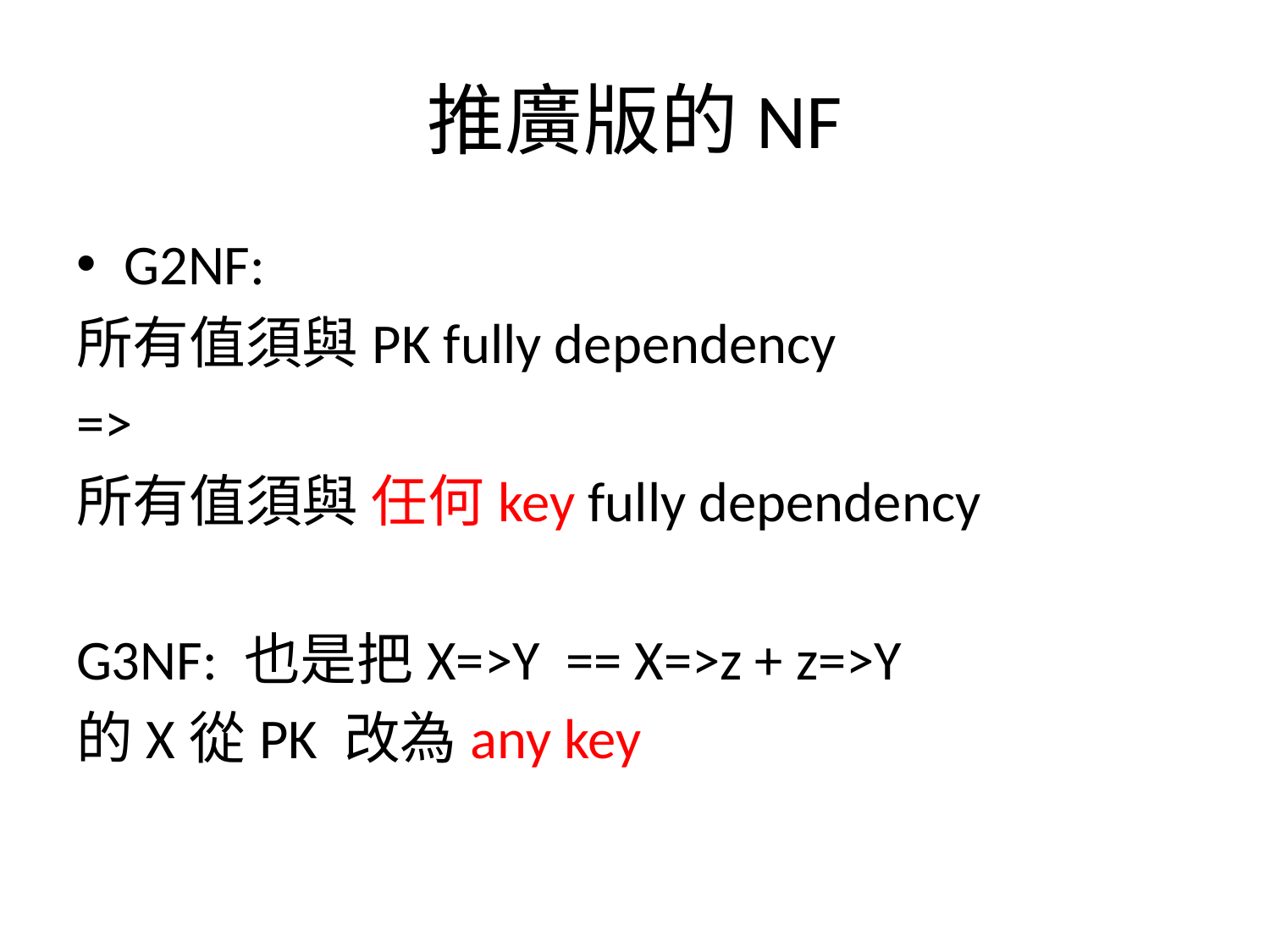

# 推廣版的NF
G2NF:
所有值須與PK fully dependency
=>
所有值須與 任何key fully dependency

G3NF: 也是把X=>Y  == X=>z + z=>Y
的X從PK 改為any key